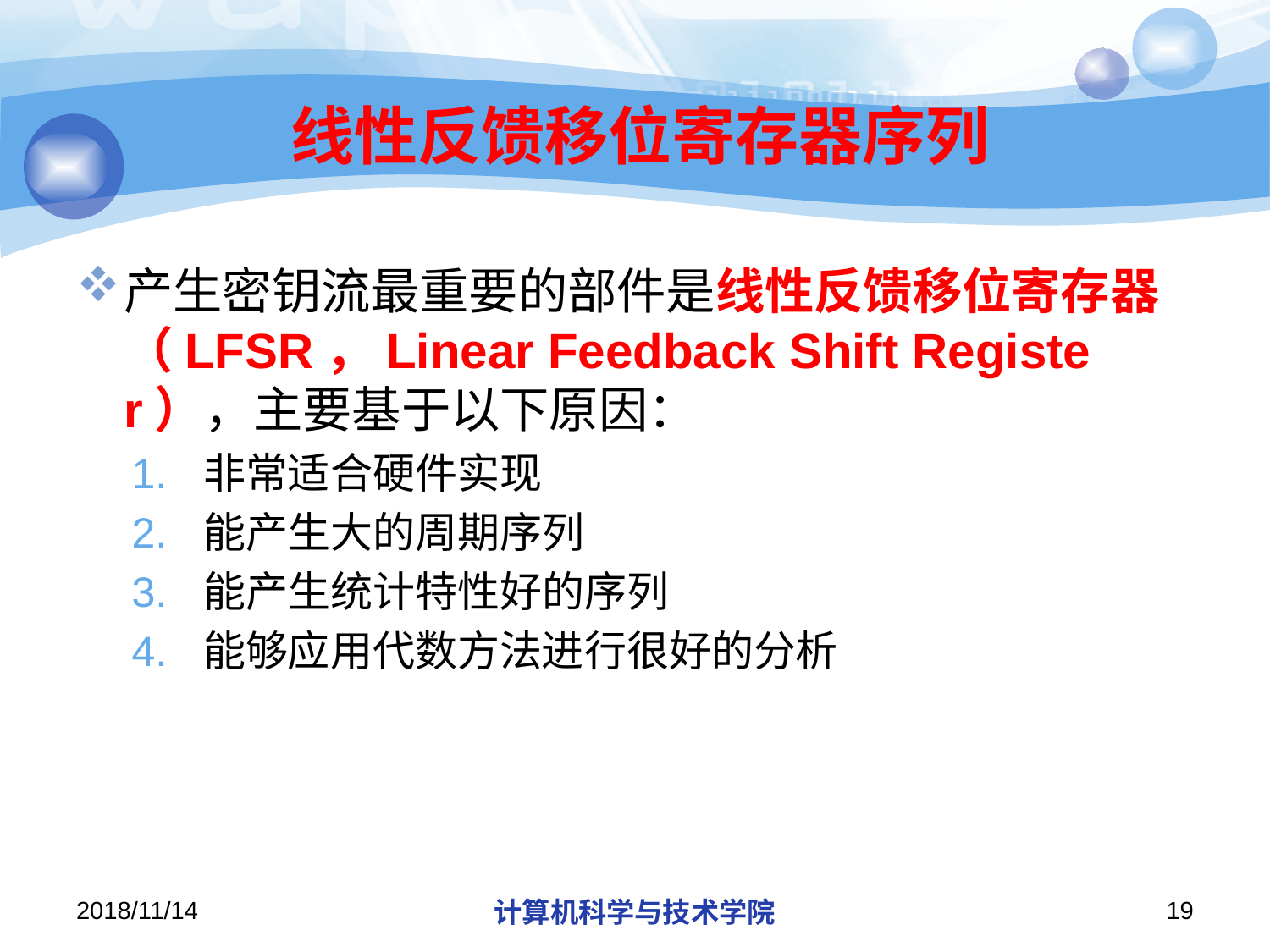

# 线性反馈移位寄存器序列
产生密钥流最重要的部件是线性反馈移位寄存器（LFSR，Linear Feedback Shift Register），主要基于以下原因：
非常适合硬件实现
能产生大的周期序列
能产生统计特性好的序列
能够应用代数方法进行很好的分析
2018/11/14
计算机科学与技术学院
19